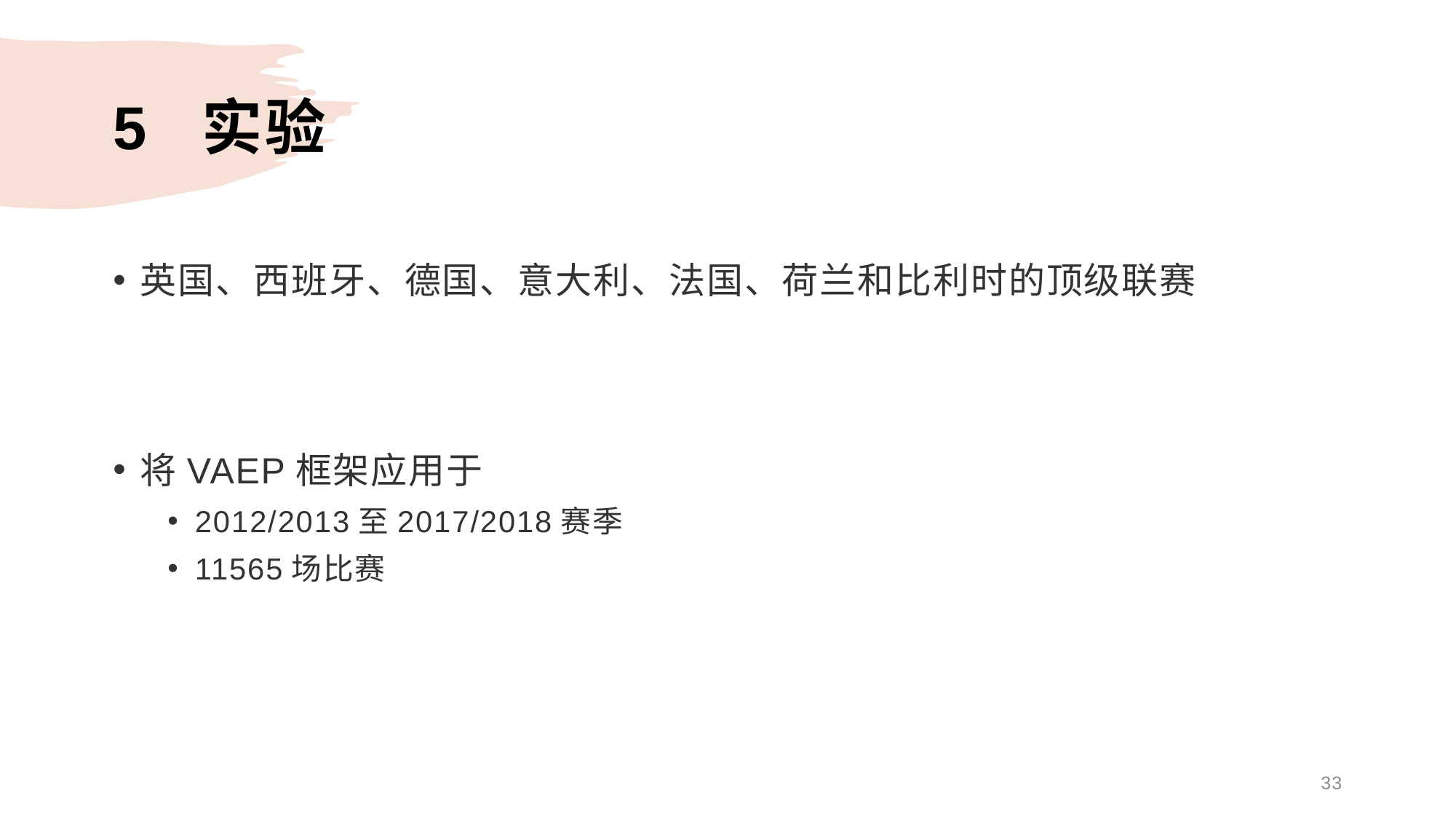

# 5  实验
英国、西班牙、德国、意大利、法国、荷兰和比利时的顶级联赛

将VAEP框架应用于
2012/2013至2017/2018赛季
11565场比赛
33